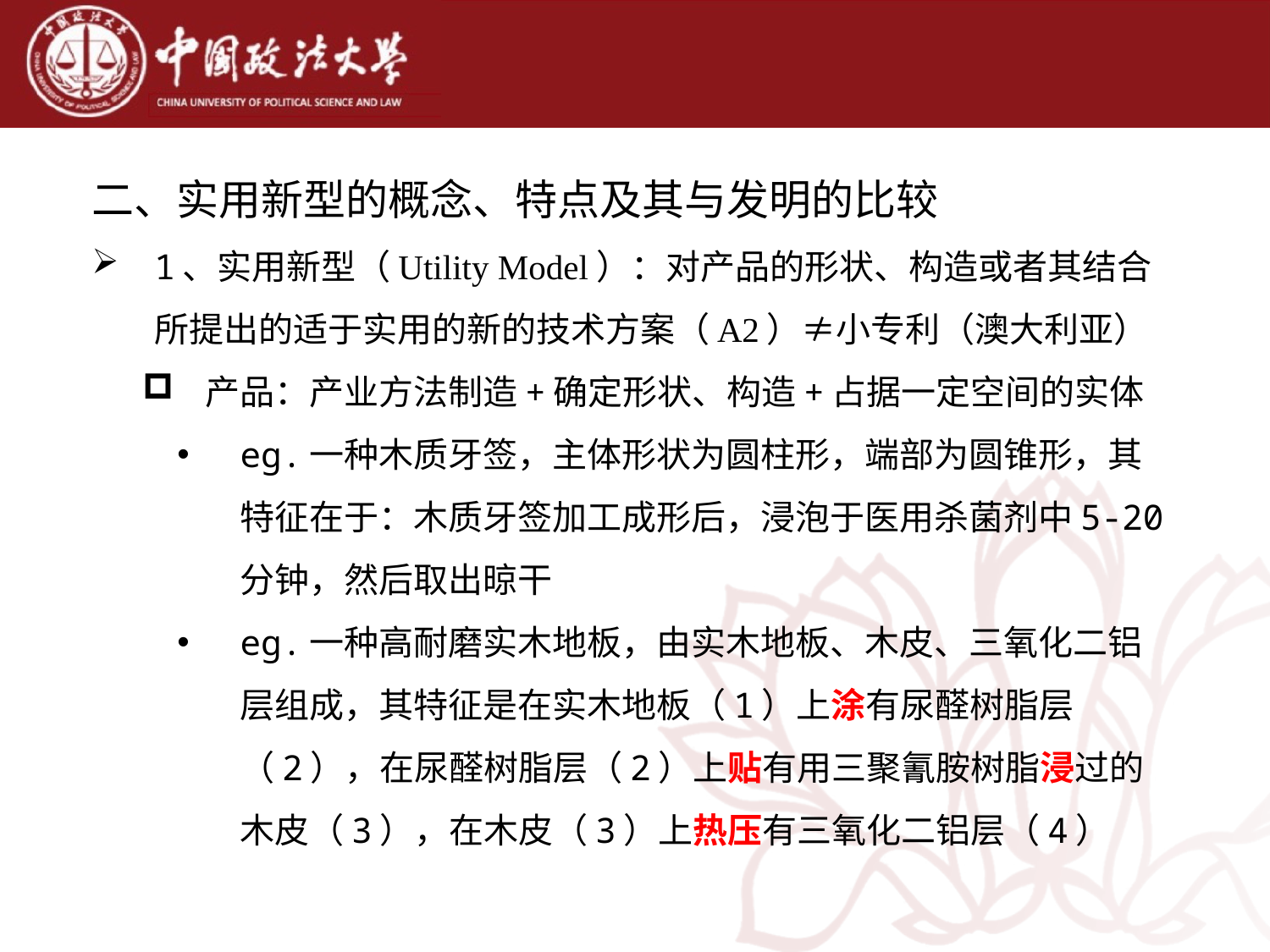

二、实用新型的概念、特点及其与发明的比较
1、实用新型（Utility Model）：对产品的形状、构造或者其结合所提出的适于实用的新的技术方案（A2）≠小专利（澳大利亚）
产品：产业方法制造+确定形状、构造+占据一定空间的实体
eg.一种木质牙签，主体形状为圆柱形，端部为圆锥形，其特征在于：木质牙签加工成形后，浸泡于医用杀菌剂中5-20分钟，然后取出晾干
eg.一种高耐磨实木地板，由实木地板、木皮、三氧化二铝层组成，其特征是在实木地板（1）上涂有尿醛树脂层（2），在尿醛树脂层（2）上贴有用三聚氰胺树脂浸过的木皮（3），在木皮（3）上热压有三氧化二铝层（4）